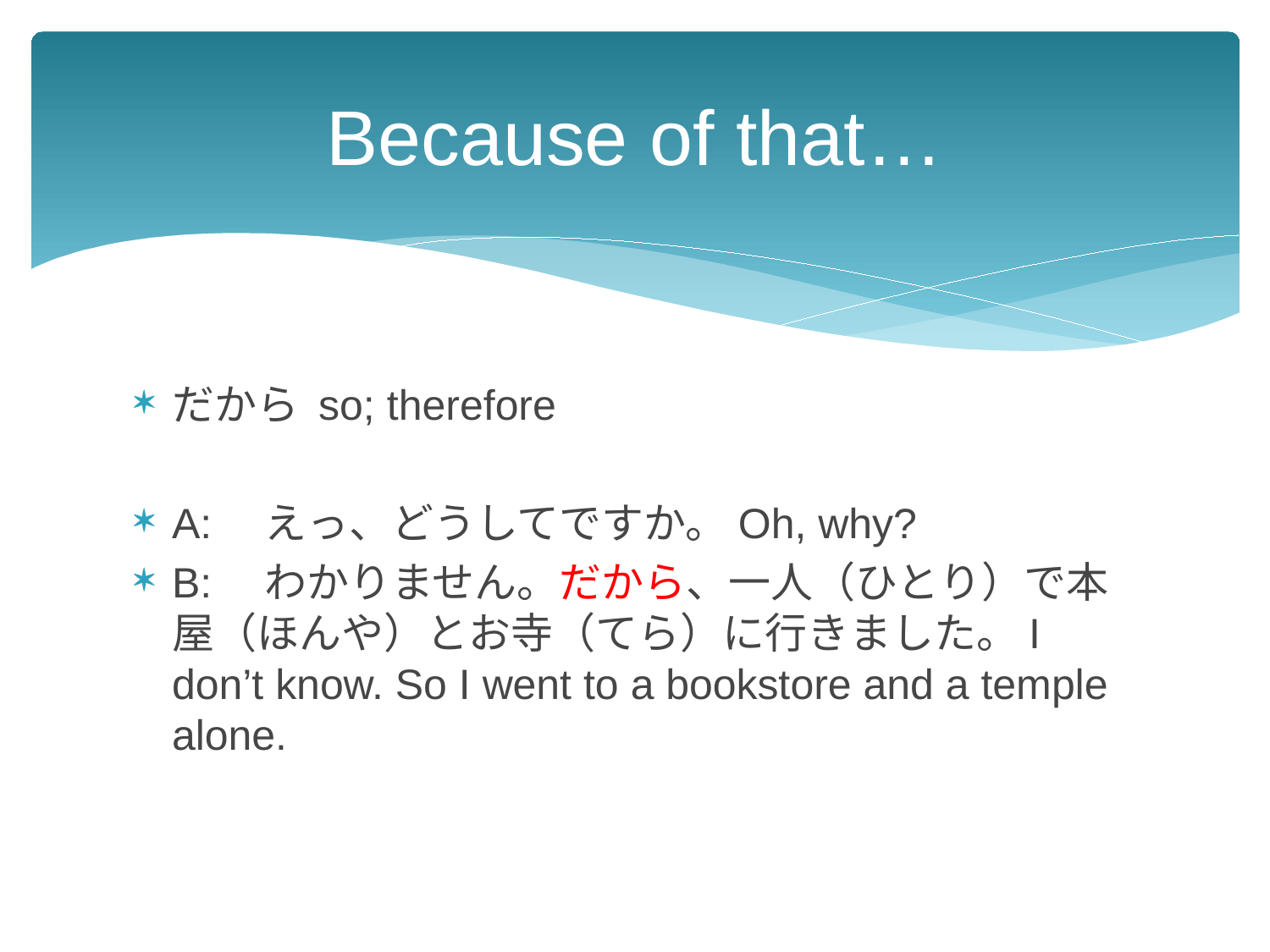

# Because of that…
だから so; therefore

A:　えっ、どうしてですか。Oh, why?
B:　わかりません。だから、一人（ひとり）で本屋（ほんや）とお寺（てら）に行きました。I don’t know. So I went to a bookstore and a temple alone.